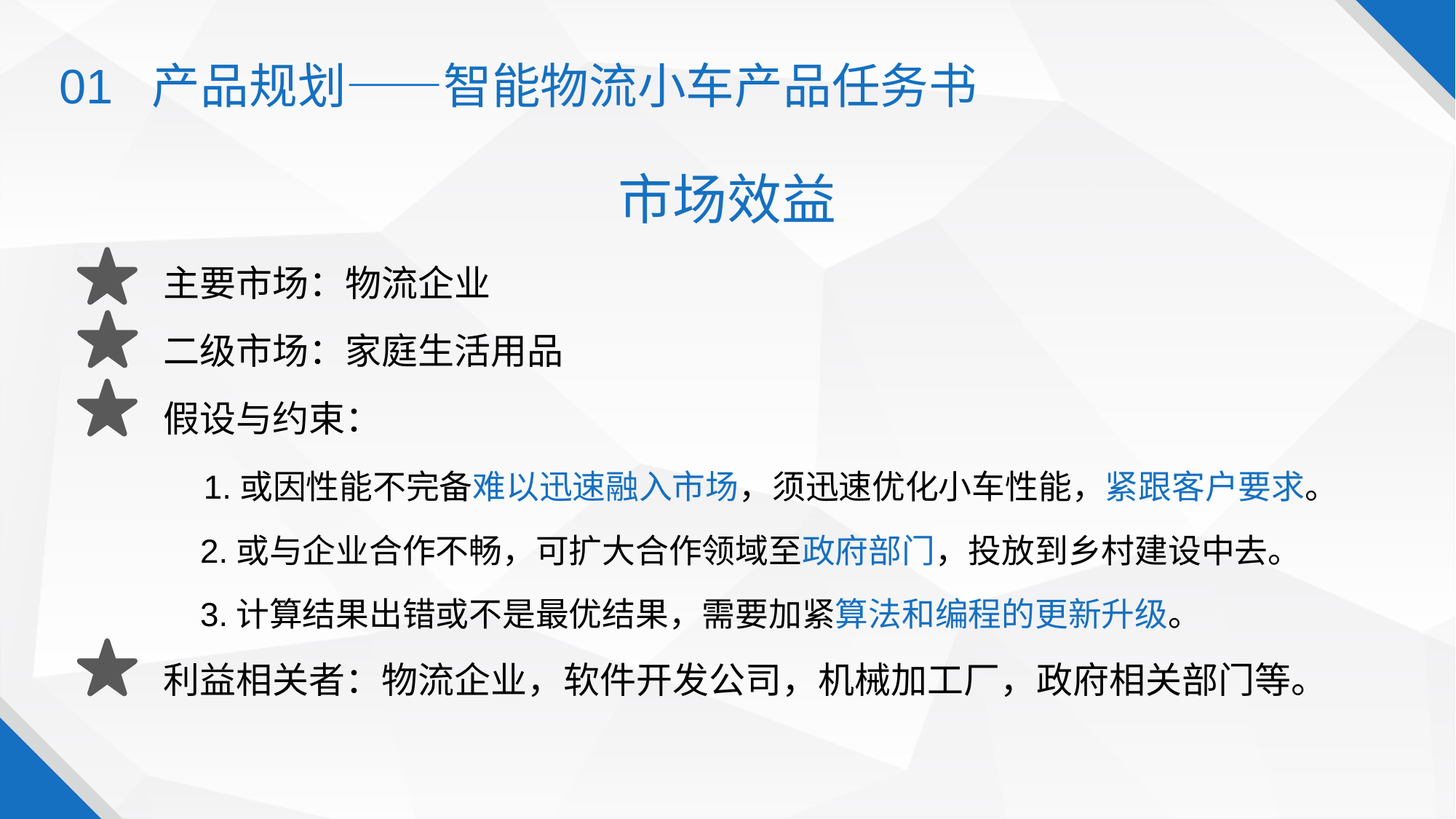

01  产品规划——智能物流小车产品任务书
# 市场效益
主要市场：物流企业
二级市场：家庭生活用品
假设与约束：
    1.或因性能不完备难以迅速融入市场，须迅速优化小车性能，紧跟客户要求。
    2.或与企业合作不畅，可扩大合作领域至政府部门，投放到乡村建设中去。
    3.计算结果出错或不是最优结果，需要加紧算法和编程的更新升级。
利益相关者：物流企业，软件开发公司，机械加工厂，政府相关部门等。